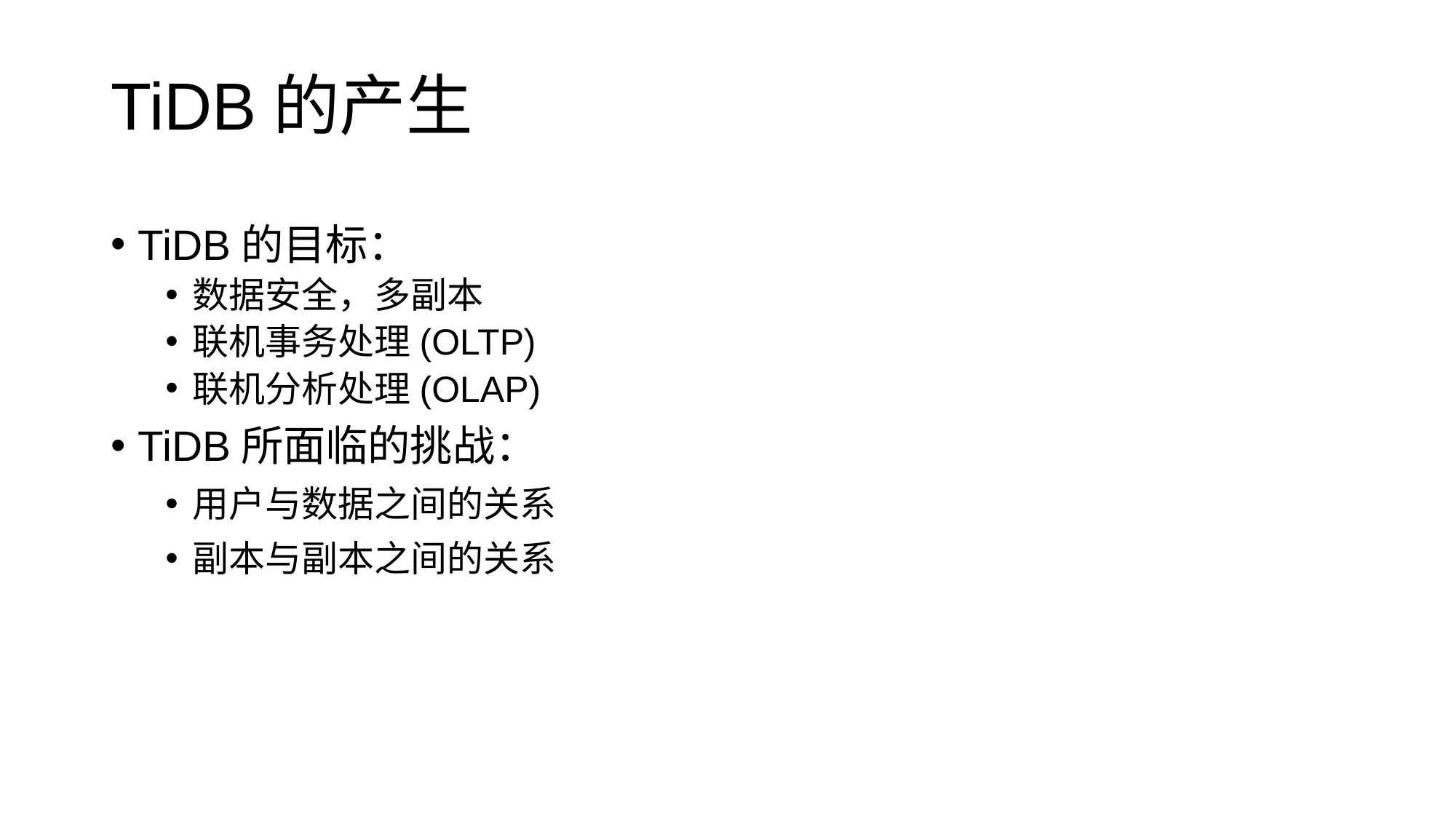

TiDB的产生
TiDB的目标：
数据安全，多副本
联机事务处理(OLTP)
联机分析处理(OLAP)
TiDB所面临的挑战：
用户与数据之间的关系
副本与副本之间的关系